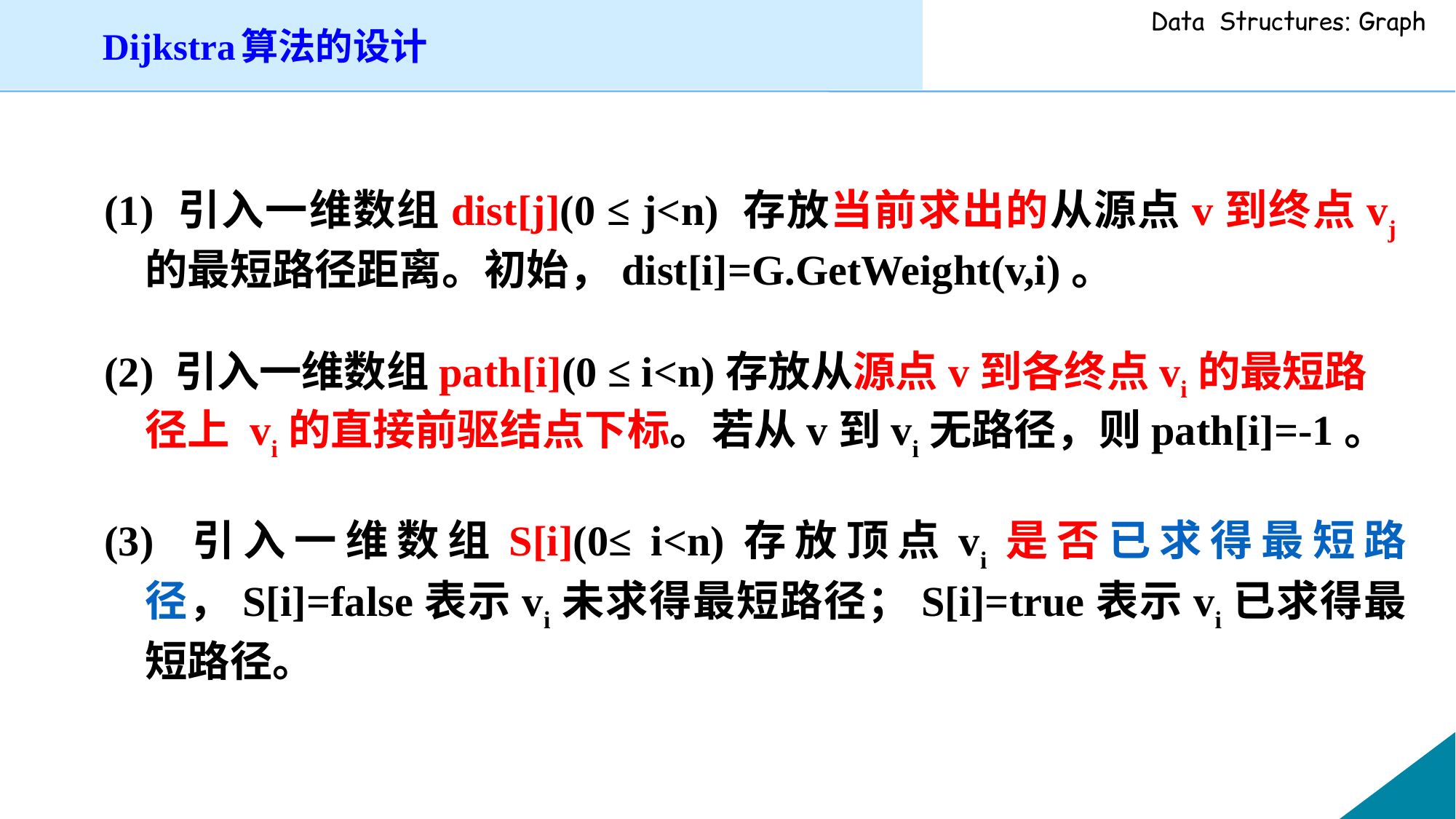

Dijkstra算法的设计
(1) 引入一维数组dist[j](0 ≤ j<n) 存放当前求出的从源点v到终点vj的最短路径距离。初始，dist[i]=G.GetWeight(v,i)。

(2) 引入一维数组path[i](0 ≤ i<n)存放从源点v到各终点vi的最短路径上 vi的直接前驱结点下标。若从v到vi无路径，则path[i]=-1。

(3) 引入一维数组S[i](0≤ i<n)存放顶点vi是否已求得最短路径，S[i]=false表示vi未求得最短路径；S[i]=true表示vi已求得最短路径。